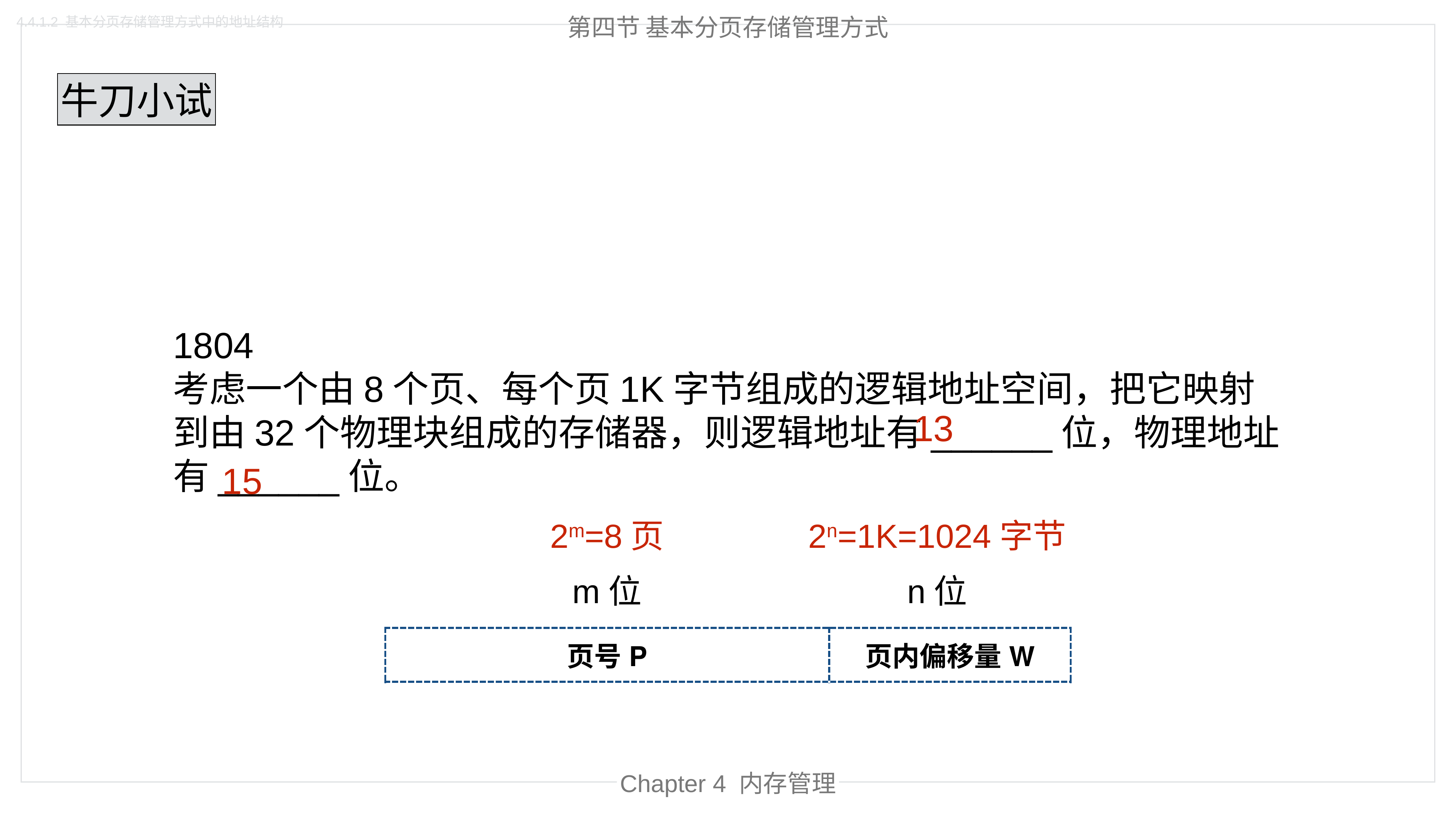

第四节 基本分页存储管理方式
4.4.1.2 基本分页存储管理方式中的地址结构

牛刀小试
1804
考虑一个由8个页、每个页1K字节组成的逻辑地址空间，把它映射到由32个物理块组成的存储器，则逻辑地址有______位，物理地址有______位。
13
15
2m=8页
2n=1K=1024字节
m位
n位
| 页号P | 页内偏移量W |
| --- | --- |
Chapter 4 内存管理